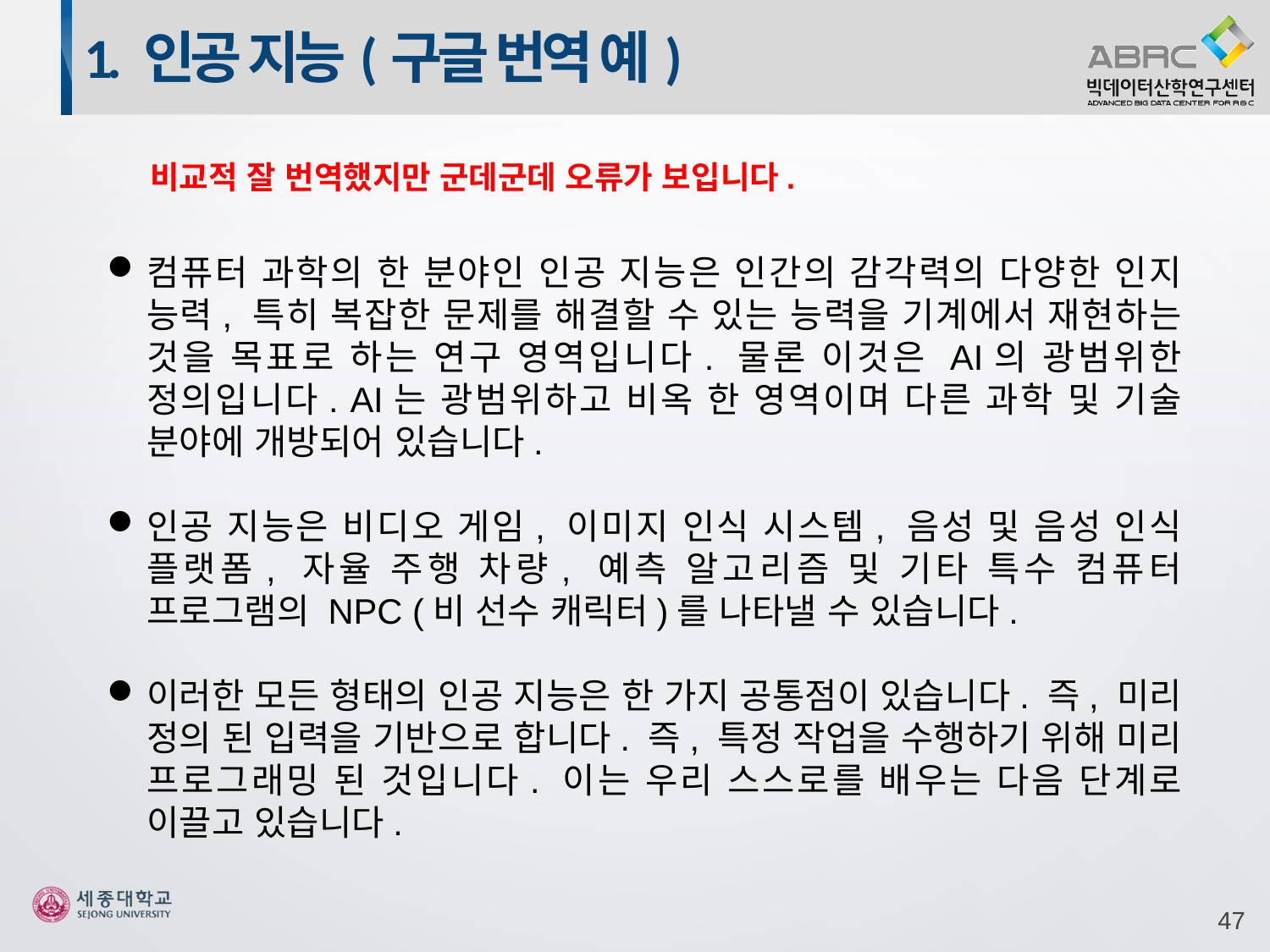

1. 인공 지능(구글 번역 예)

비교적 잘 번역했지만 군데군데 오류가 보입니다.

컴퓨터 과학의 한 분야인 인공 지능은 인간의 감각력의 다양한 인지 능력, 특히 복잡한 문제를 해결할 수 있는 능력을 기계에서 재현하는 것을 목표로 하는 연구 영역입니다. 물론 이것은 AI의 광범위한 정의입니다. AI는 광범위하고 비옥 한 영역이며 다른 과학 및 기술 분야에 개방되어 있습니다.

인공 지능은 비디오 게임, 이미지 인식 시스템, 음성 및 음성 인식 플랫폼, 자율 주행 차량, 예측 알고리즘 및 기타 특수 컴퓨터 프로그램의 NPC (비 선수 캐릭터)를 나타낼 수 있습니다.

이러한 모든 형태의 인공 지능은 한 가지 공통점이 있습니다. 즉, 미리 정의 된 입력을 기반으로 합니다. 즉, 특정 작업을 수행하기 위해 미리 프로그래밍 된 것입니다. 이는 우리 스스로를 배우는 다음 단계로 이끌고 있습니다.